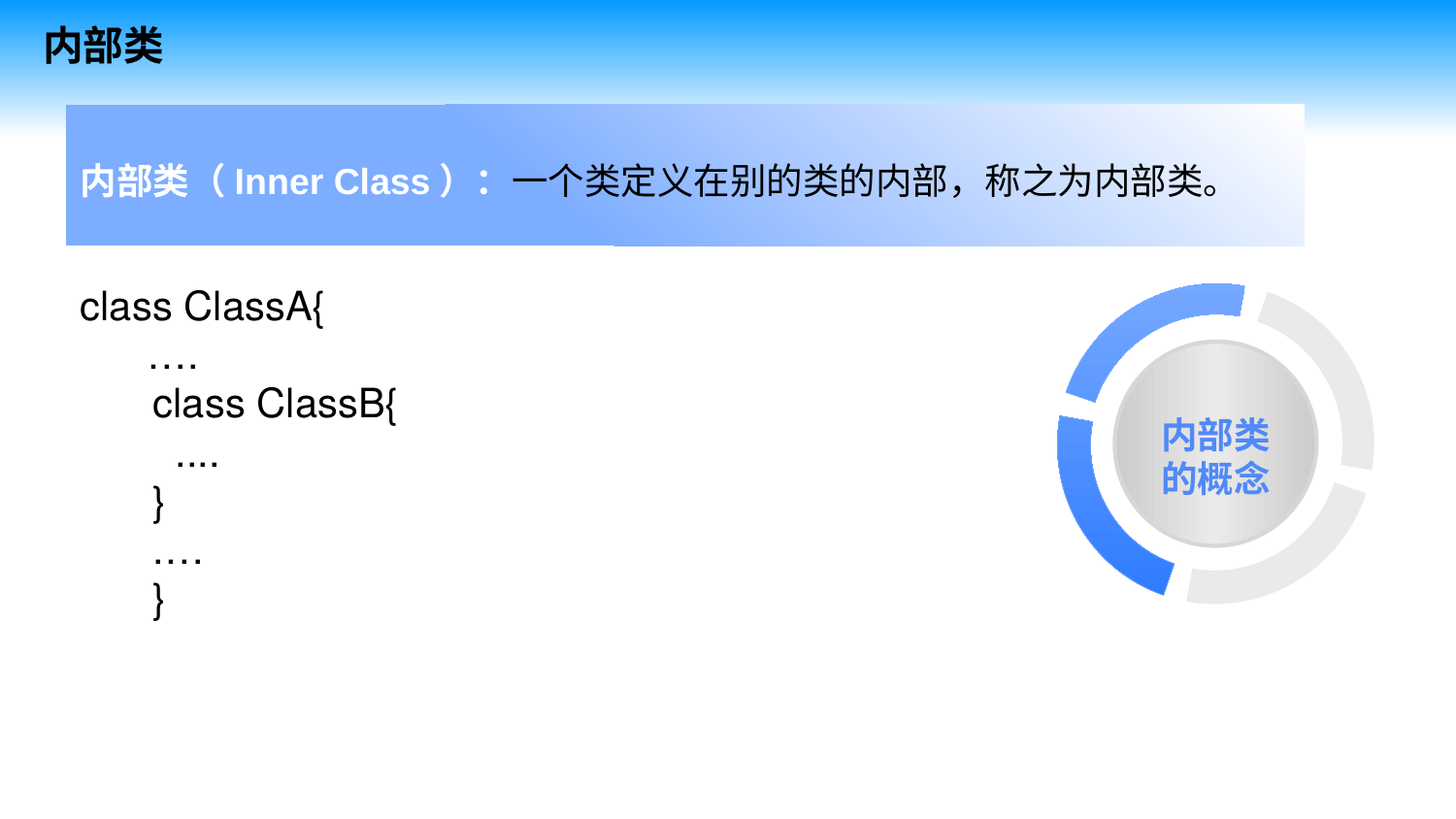

内部类
内部类（Inner Class）：一个类定义在别的类的内部，称之为内部类。
class ClassA{
      ….
class ClassB{
  ....
}
.…
}

内部类
的概念